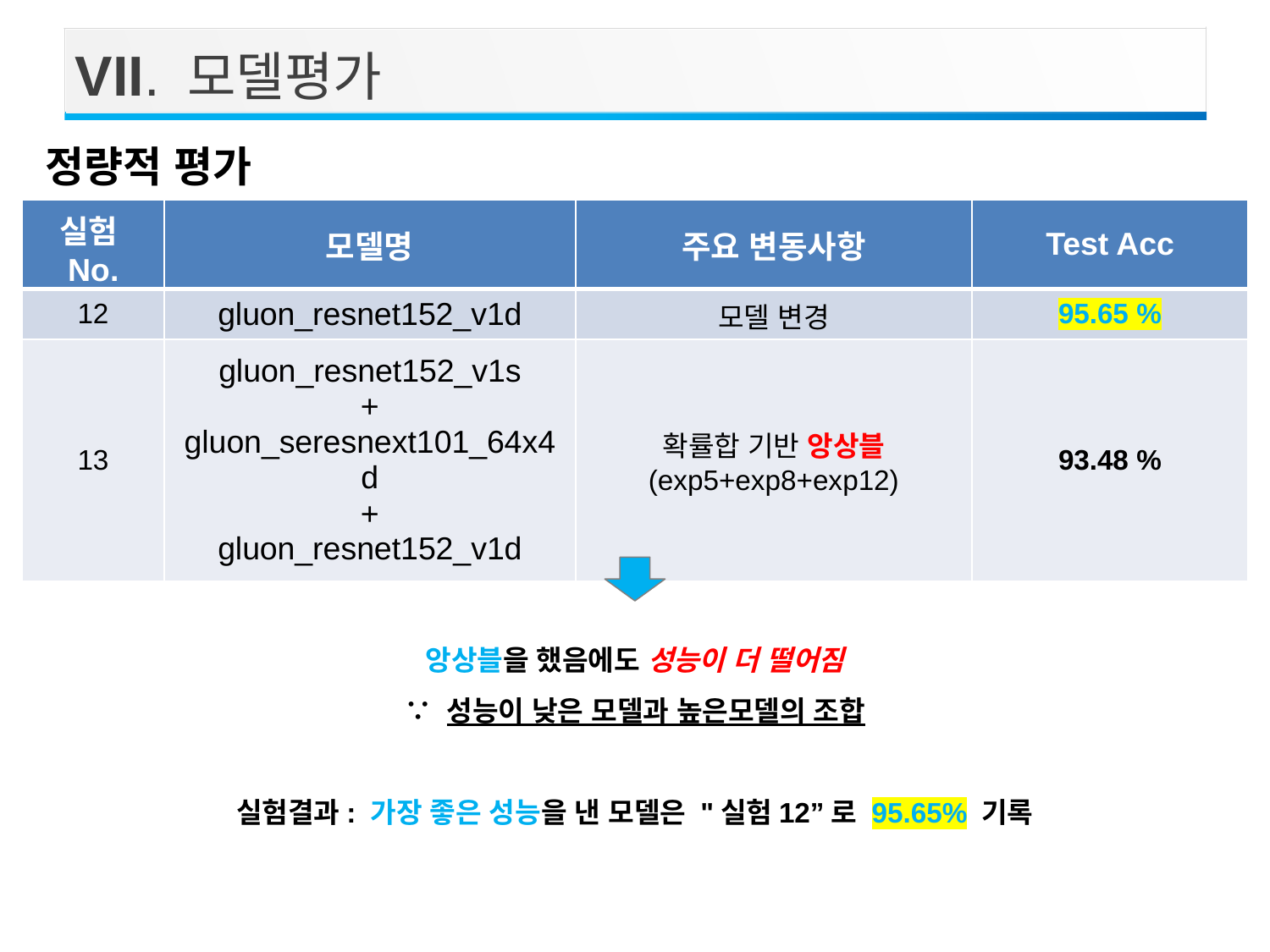

VII. 모델평가
정량적 평가
| 실험No. | 모델명 | 주요 변동사항 | Test Acc |
| --- | --- | --- | --- |
| 12 | gluon\_resnet152\_v1d | 모델 변경 | 95.65 % |
| 13 | gluon\_resnet152\_v1s + gluon\_seresnext101\_64x4d + gluon\_resnet152\_v1d | 확률합 기반 앙상블 (exp5+exp8+exp12) | 93.48 % |

앙상블을 했음에도 성능이 더 떨어짐
∵ 성능이 낮은 모델과 높은모델의 조합

실험결과: 가장 좋은 성능을 낸 모델은 "실험12”로 95.65% 기록